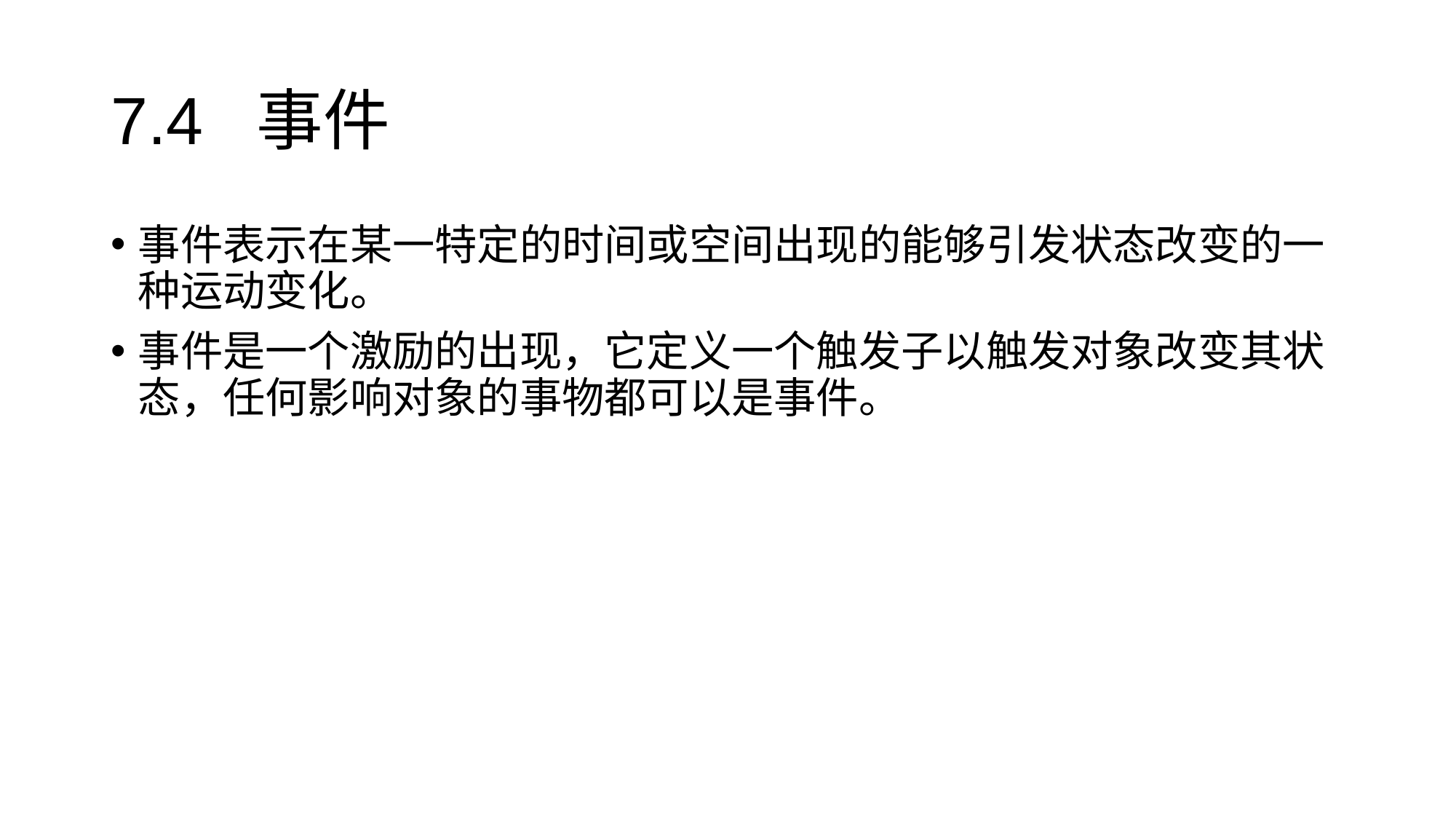

# 7.4  事件
事件表示在某一特定的时间或空间出现的能够引发状态改变的一种运动变化。
事件是一个激励的出现，它定义一个触发子以触发对象改变其状态，任何影响对象的事物都可以是事件。